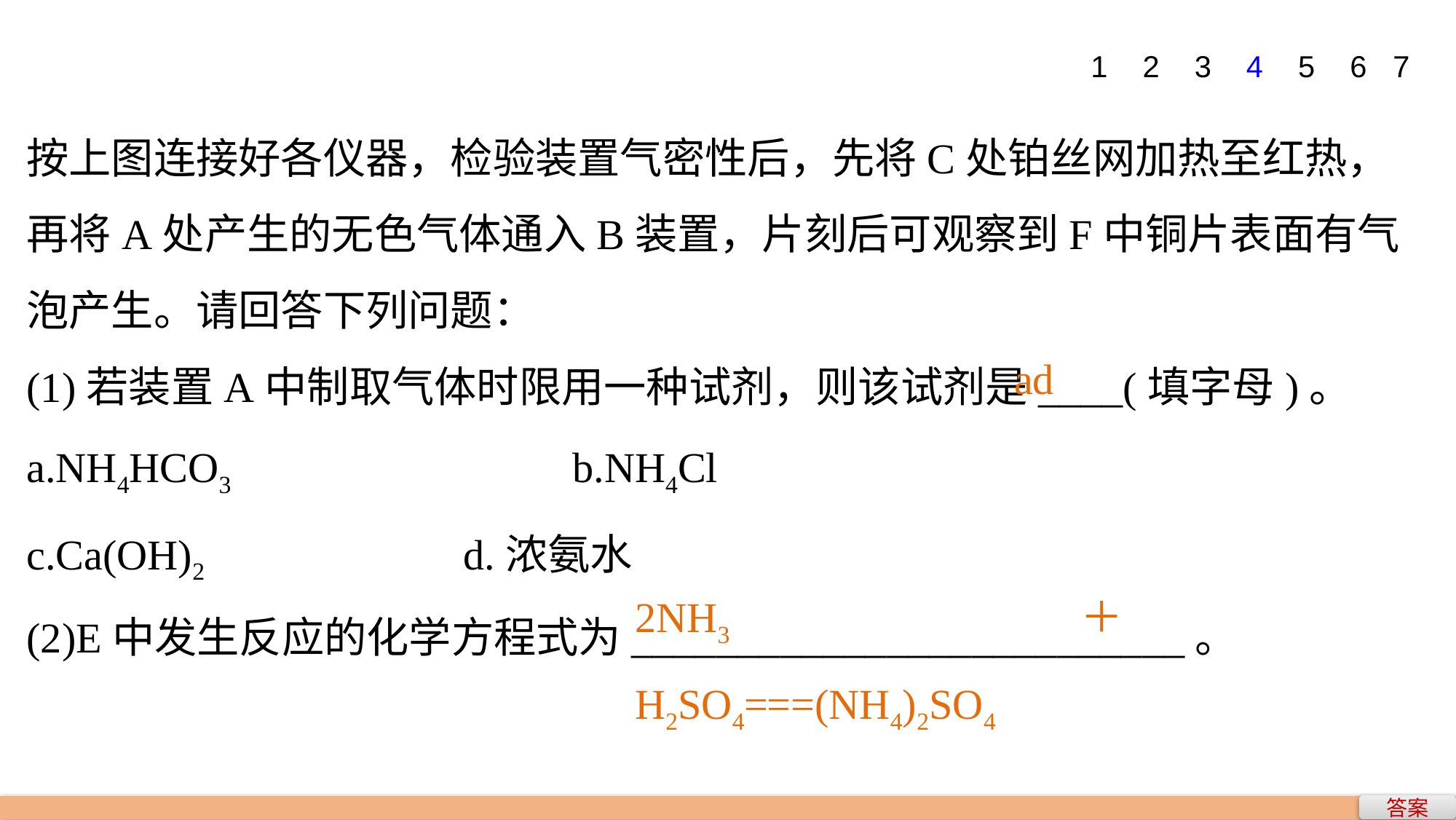

1
2
3
4
5
6
7
按上图连接好各仪器，检验装置气密性后，先将C处铂丝网加热至红热，再将A处产生的无色气体通入B装置，片刻后可观察到F中铜片表面有气泡产生。请回答下列问题：
(1)若装置A中制取气体时限用一种试剂，则该试剂是____(填字母)。
a.NH4HCO3  			b.NH4Cl
c.Ca(OH)2  			d.浓氨水
(2)E中发生反应的化学方程式为__________________________。
ad
2NH3＋H2SO4===(NH4)2SO4
答案